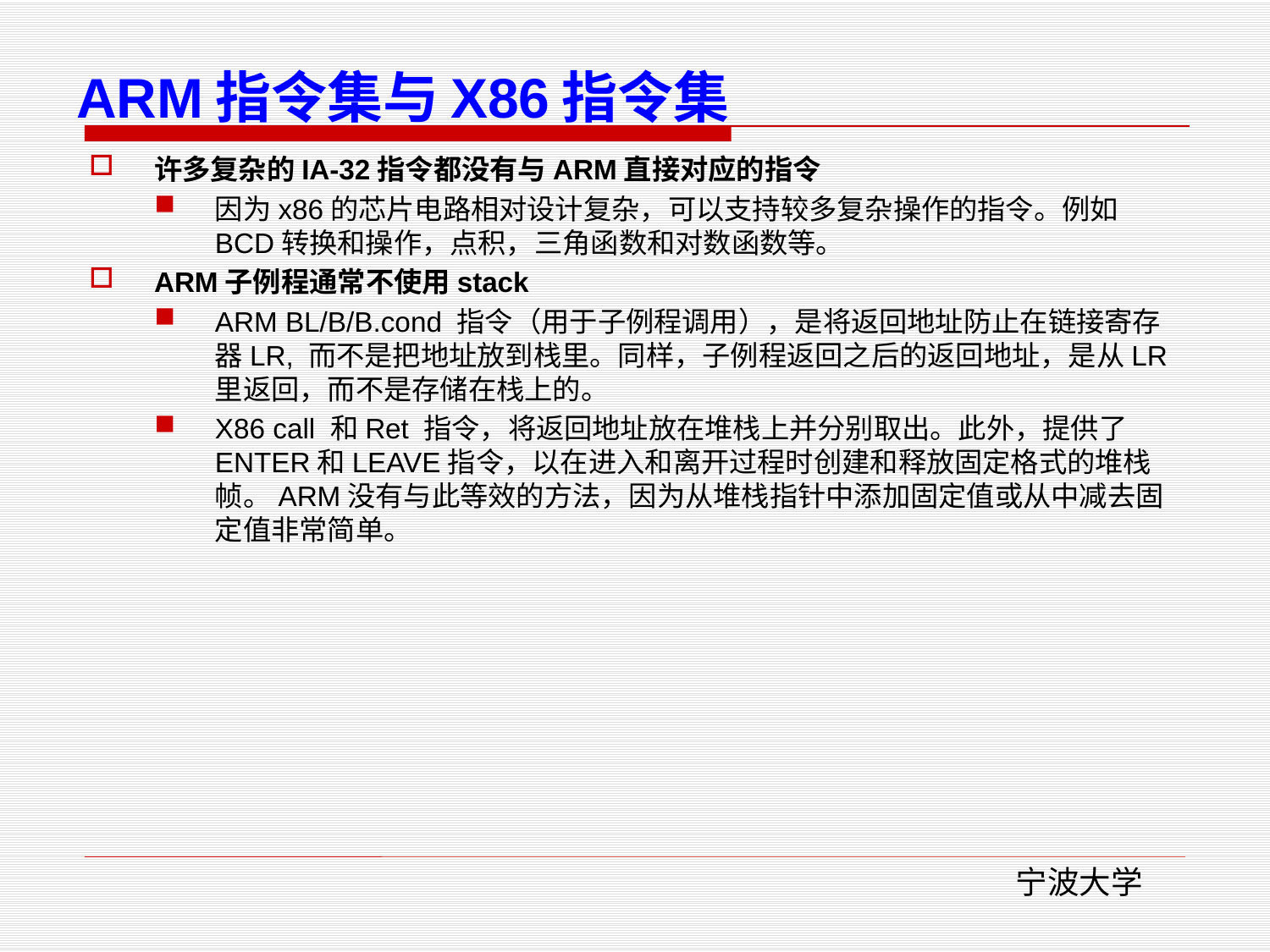

# ARM指令集与X86指令集
许多复杂的IA-32指令都没有与ARM直接对应的指令
因为x86的芯片电路相对设计复杂，可以支持较多复杂操作的指令。例如BCD转换和操作，点积，三角函数和对数函数等。
ARM子例程通常不使用stack
ARM BL/B/B.cond 指令（用于子例程调用），是将返回地址防止在链接寄存器LR, 而不是把地址放到栈里。同样，子例程返回之后的返回地址，是从LR里返回，而不是存储在栈上的。
X86 call 和Ret 指令，将返回地址放在堆栈上并分别取出。此外，提供了ENTER和LEAVE指令，以在进入和离开过程时创建和释放固定格式的堆栈帧。ARM没有与此等效的方法，因为从堆栈指针中添加固定值或从中减去固定值非常简单。